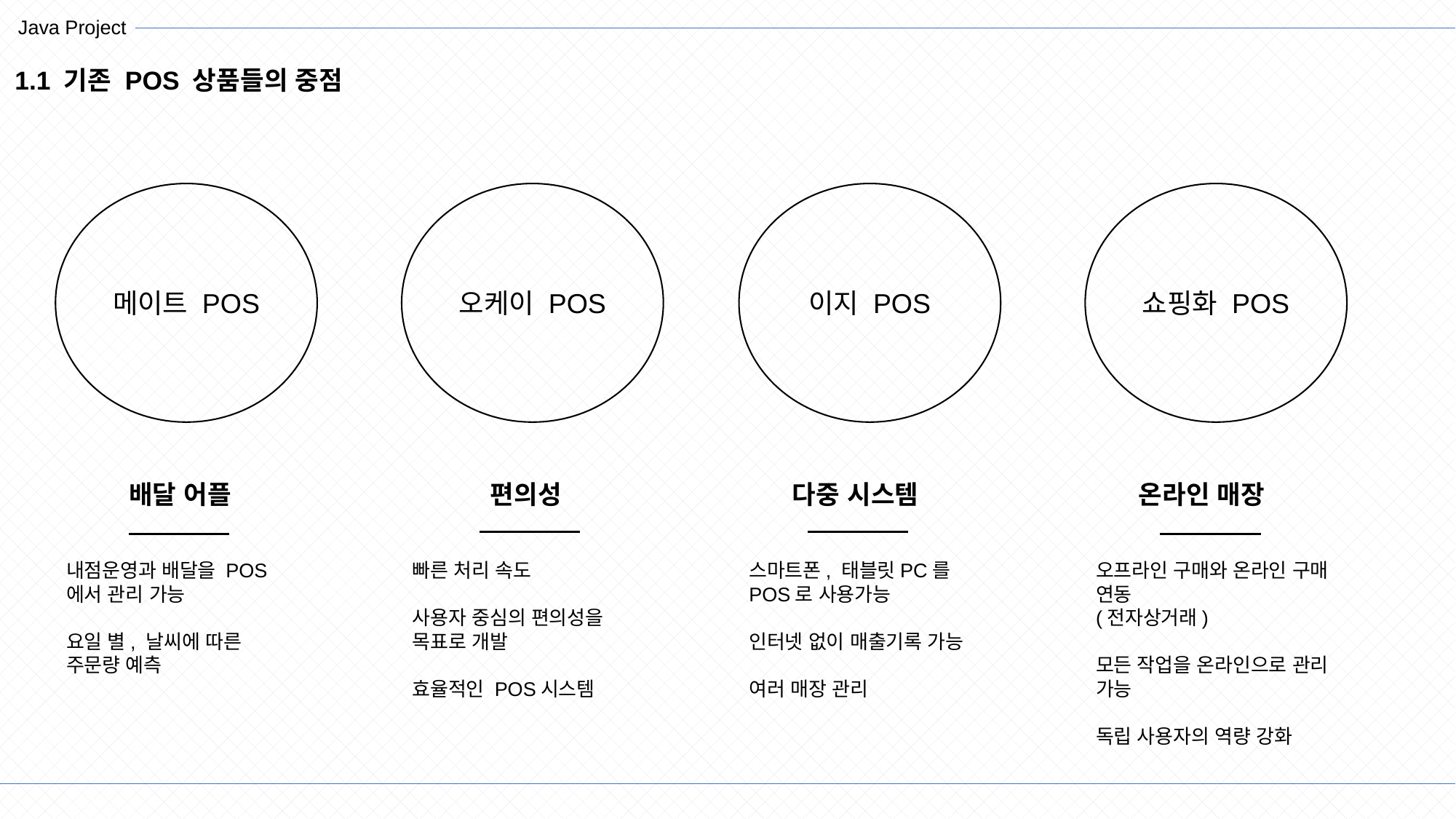

# Java Project
1.1 기존 POS 상품들의 중점
메이트 POS
오케이 POS
이지 POS
쇼핑화 POS
배달 어플
편의성
온라인 매장
다중 시스템
빠른 처리 속도

사용자 중심의 편의성을
목표로 개발

효율적인 POS시스템
스마트폰, 태블릿PC를
POS로 사용가능

인터넷 없이 매출기록 가능

여러 매장 관리
오프라인 구매와 온라인 구매 연동
(전자상거래)

모든 작업을 온라인으로 관리 가능

독립 사용자의 역량 강화
내점운영과 배달을 POS에서 관리 가능

요일 별, 날씨에 따른
주문량 예측